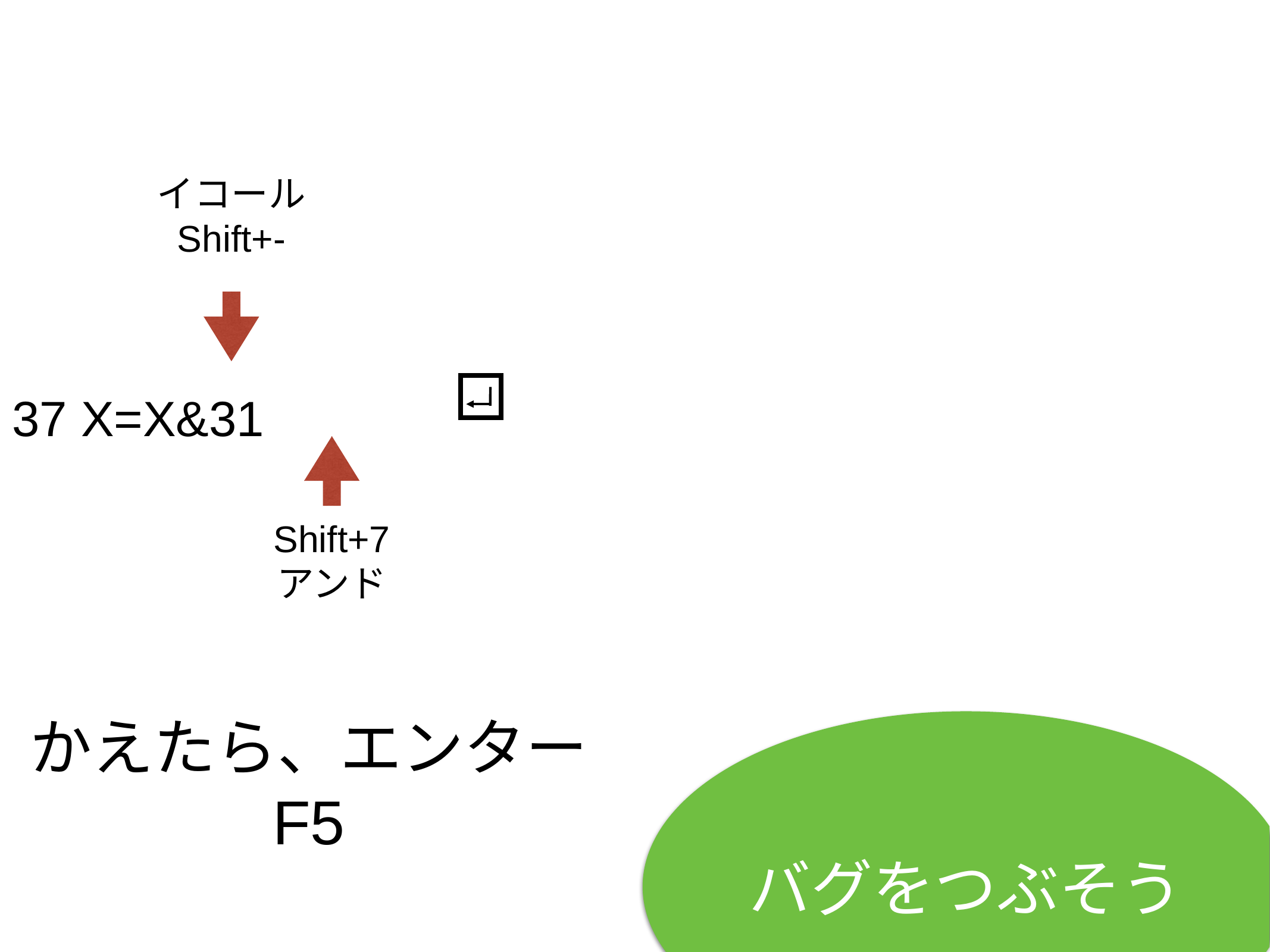

イコール
Shift+-

37 X=X&31

Shift+7
アンド
# かえたら、エンター
F5
バグをつぶそう